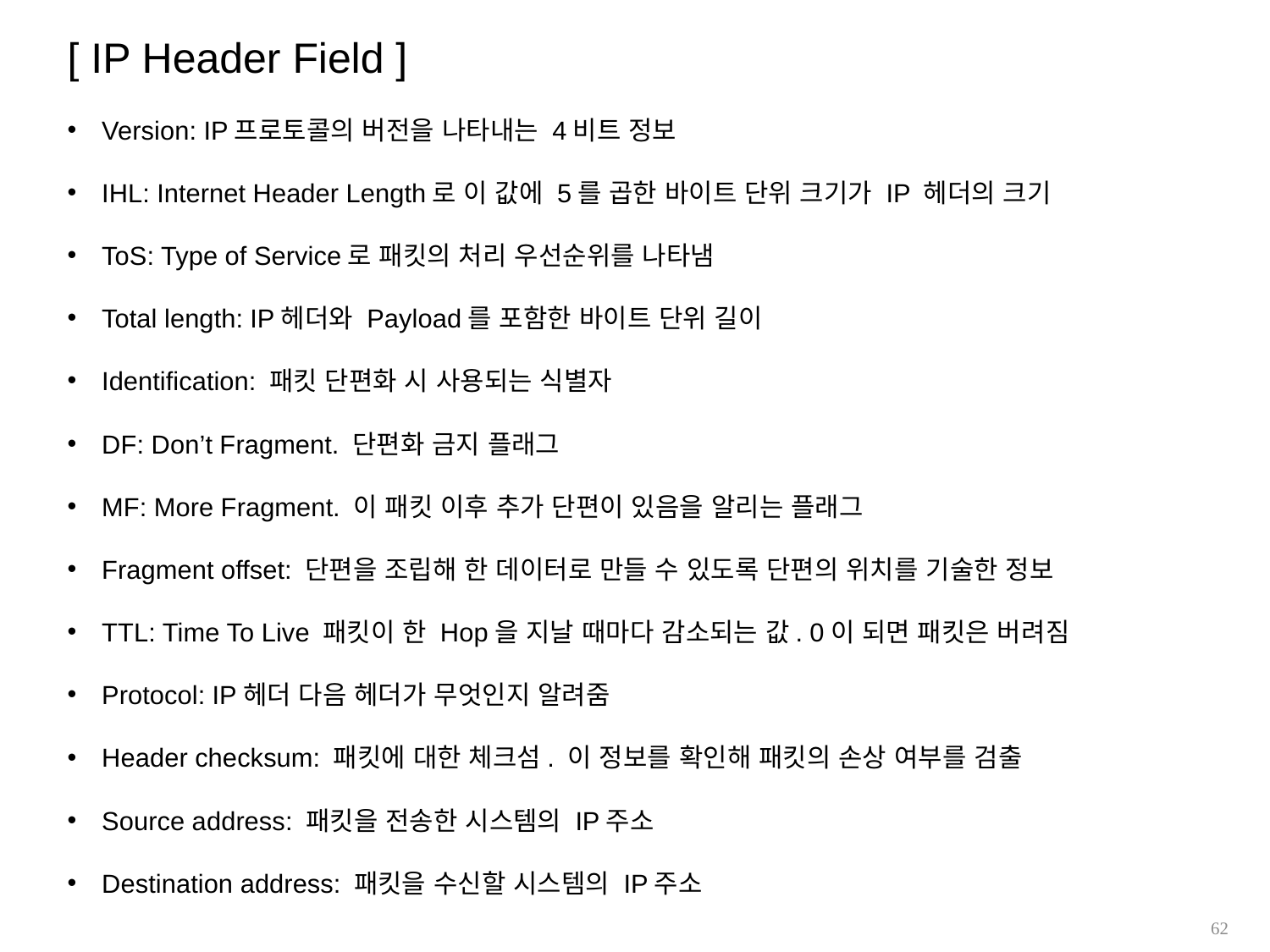

# [ IP Header Field ]
Version: IP프로토콜의 버전을 나타내는 4비트 정보
IHL: Internet Header Length로 이 값에 5를 곱한 바이트 단위 크기가 IP 헤더의 크기
ToS: Type of Service로 패킷의 처리 우선순위를 나타냄
Total length: IP헤더와 Payload를 포함한 바이트 단위 길이
Identification: 패킷 단편화 시 사용되는 식별자
DF: Don’t Fragment. 단편화 금지 플래그
MF: More Fragment. 이 패킷 이후 추가 단편이 있음을 알리는 플래그
Fragment offset: 단편을 조립해 한 데이터로 만들 수 있도록 단편의 위치를 기술한 정보
TTL: Time To Live 패킷이 한 Hop을 지날 때마다 감소되는 값. 0이 되면 패킷은 버려짐
Protocol: IP헤더 다음 헤더가 무엇인지 알려줌
Header checksum: 패킷에 대한 체크섬. 이 정보를 확인해 패킷의 손상 여부를 검출
Source address: 패킷을 전송한 시스템의 IP주소
Destination address: 패킷을 수신할 시스템의 IP주소
62